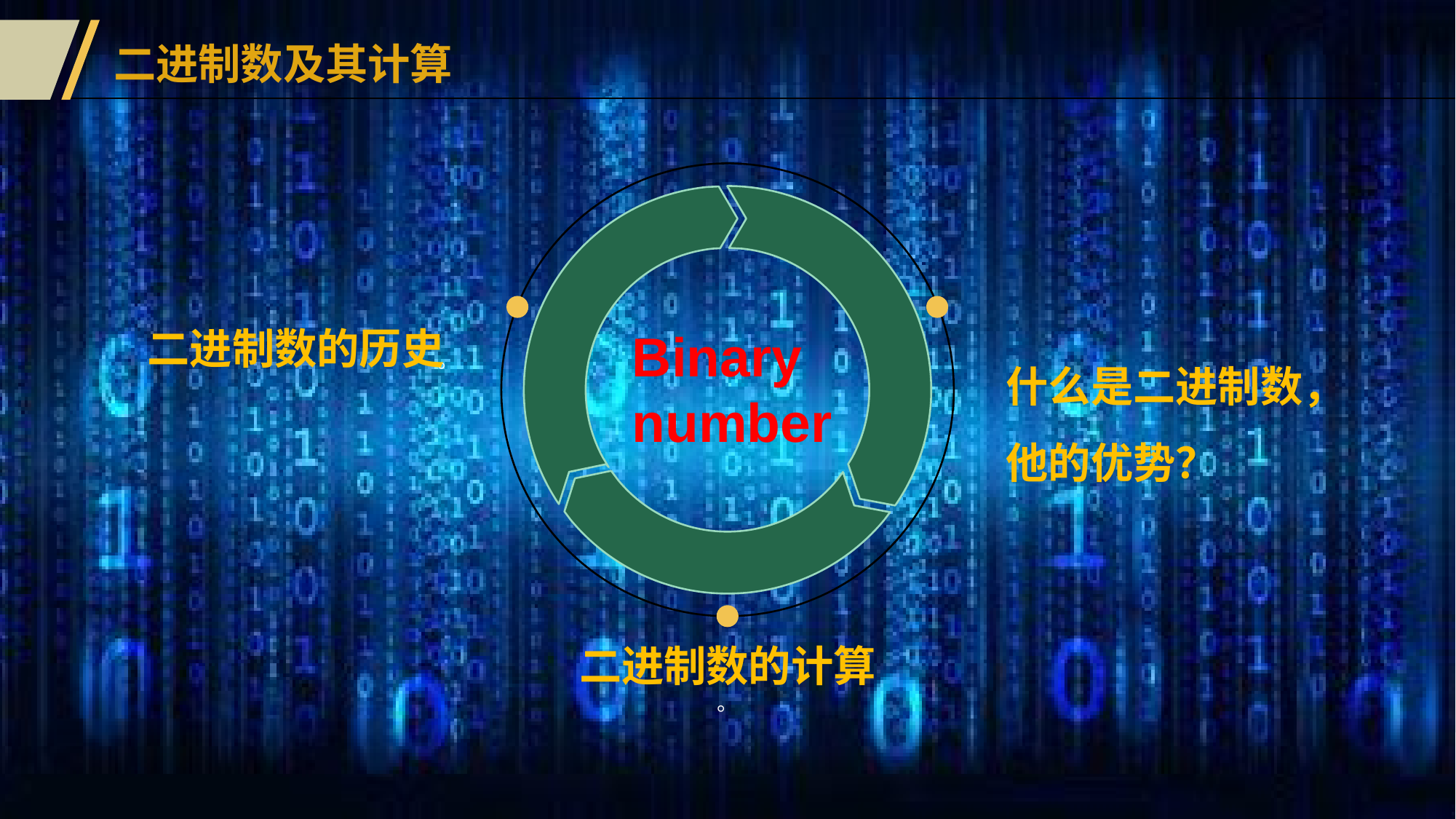

二进制数及其计算

二进制数的历史
Binary
number
。
什么是二进制数，他的优势？

二进制数的计算
。